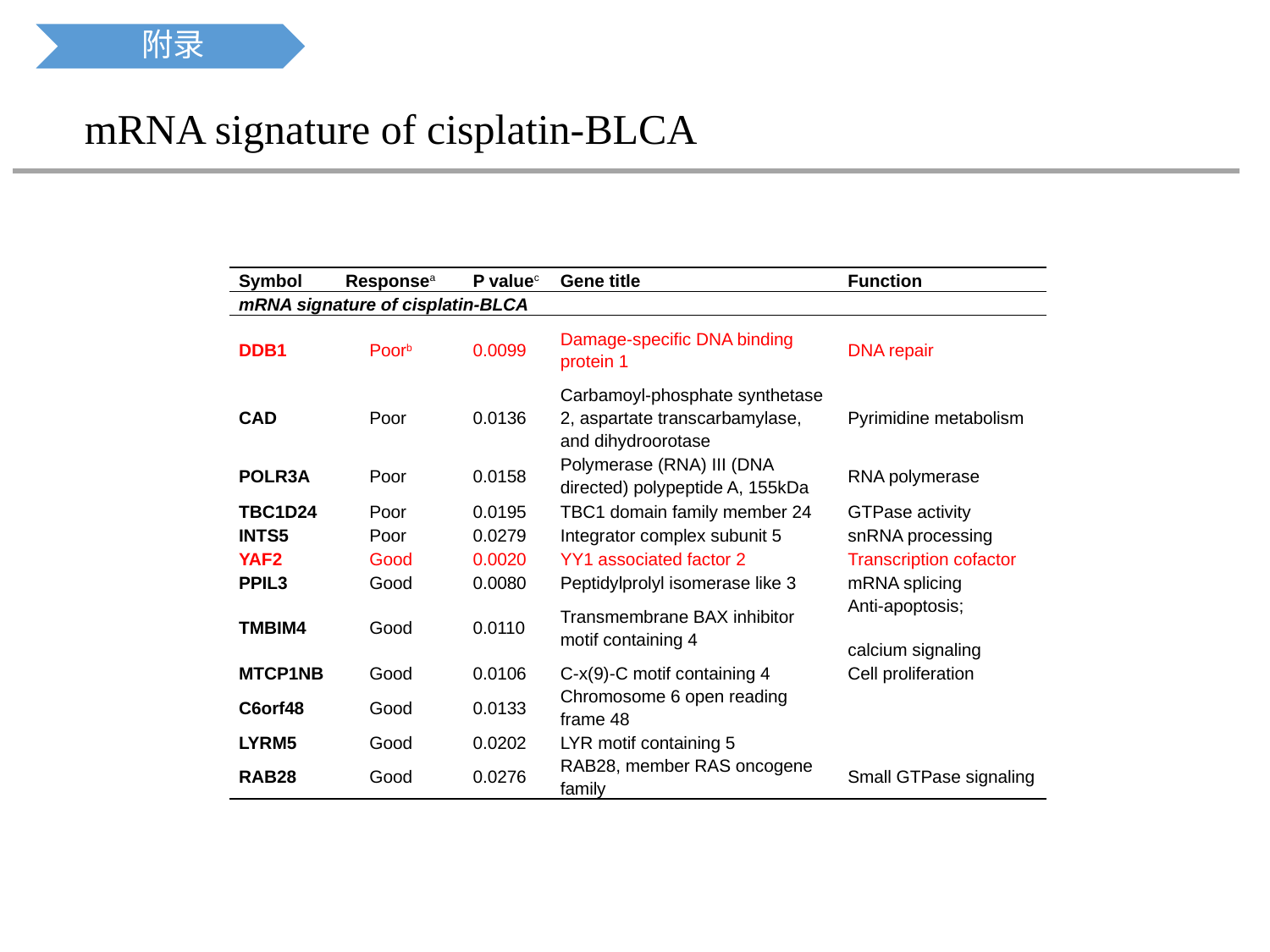

附录
# mRNA signature of cisplatin-BLCA
| Symbol | Responsea |  | P valuec | Gene title | Function |
| --- | --- | --- | --- | --- | --- |
| mRNA signature of cisplatin-BLCA |  |  |  |  |  |
| DDB1 |  | Poorb | 0.0099 | Damage-specific DNA binding protein 1 | DNA repair |
| CAD |  | Poor | 0.0136 | Carbamoyl-phosphate synthetase 2, aspartate transcarbamylase, and dihydroorotase | Pyrimidine metabolism |
| POLR3A |  | Poor | 0.0158 | Polymerase (RNA) III (DNA directed) polypeptide A, 155kDa | RNA polymerase |
| TBC1D24 |  | Poor | 0.0195 | TBC1 domain family member 24 | GTPase activity |
| INTS5 |  | Poor | 0.0279 | Integrator complex subunit 5 | snRNA processing |
| YAF2 |  | Good | 0.0020 | YY1 associated factor 2 | Transcription cofactor |
| PPIL3 |  | Good | 0.0080 | Peptidylprolyl isomerase like 3 | mRNA splicing |
| TMBIM4 |  | Good | 0.0110 | Transmembrane BAX inhibitor motif containing 4 | Anti-apoptosis; calcium signaling |
| MTCP1NB |  | Good | 0.0106 | C-x(9)-C motif containing 4 | Cell proliferation |
| C6orf48 |  | Good | 0.0133 | Chromosome 6 open reading frame 48 |  |
| LYRM5 |  | Good | 0.0202 | LYR motif containing 5 |  |
| RAB28 |  | Good | 0.0276 | RAB28, member RAS oncogene family | Small GTPase signaling |